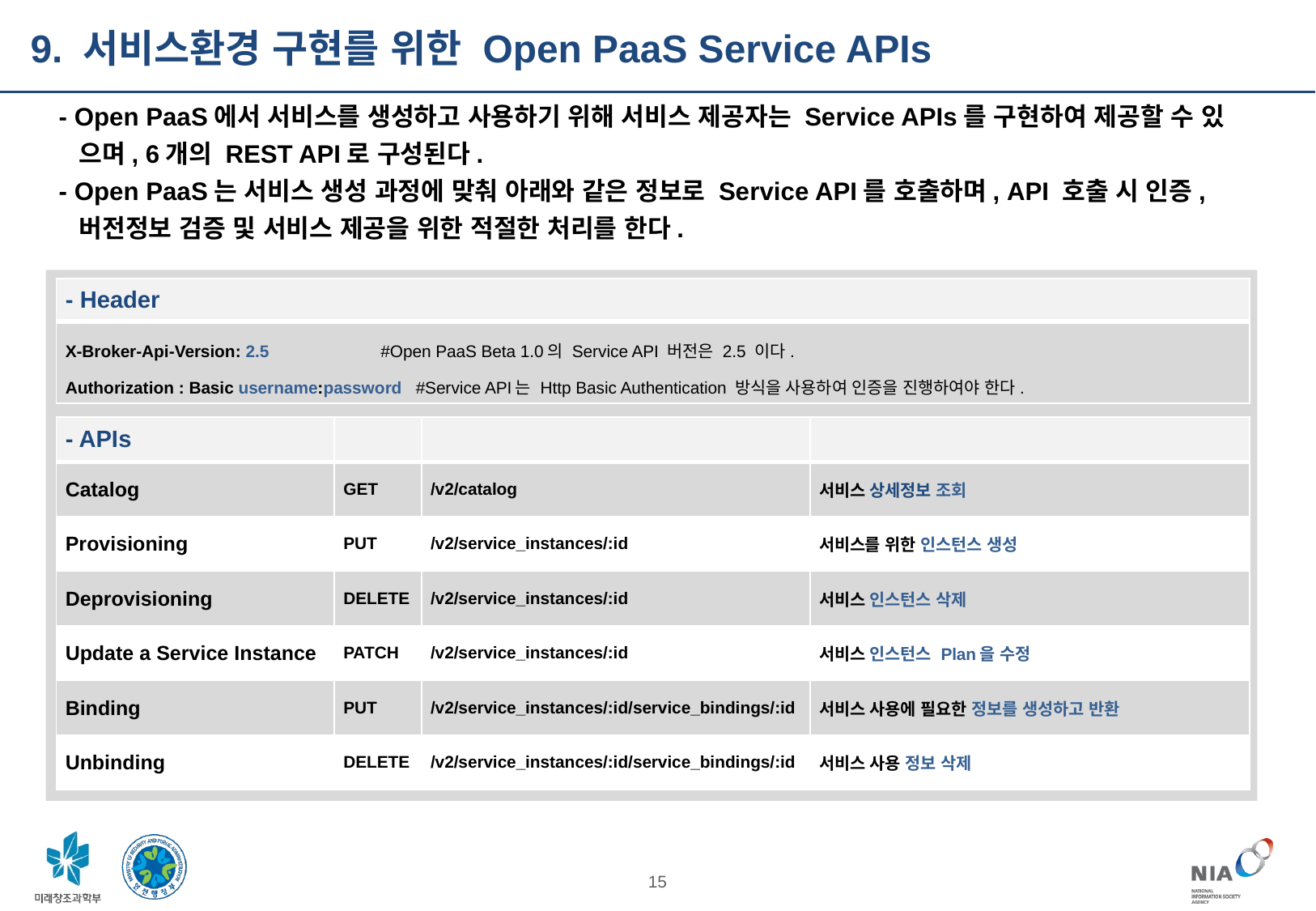

9. 서비스환경 구현를 위한 Open PaaS Service APIs
- Open PaaS에서 서비스를 생성하고 사용하기 위해 서비스 제공자는 Service APIs를 구현하여 제공할 수 있
  으며, 6개의 REST API로 구성된다.
- Open PaaS는 서비스 생성 과정에 맞춰 아래와 같은 정보로 Service API를 호출하며, API 호출 시 인증,
  버전정보 검증 및 서비스 제공을 위한 적절한 처리를 한다.

| - Header |
| --- |
| X-Broker-Api-Version: 2.5 #Open PaaS Beta 1.0의 Service API 버전은 2.5 이다. Authorization : Basic username:password #Service API는 Http Basic Authentication 방식을 사용하여 인증을 진행하여야 한다. |
| - APIs |  |  |  |
| --- | --- | --- | --- |
| Catalog | GET | /v2/catalog | 서비스 상세정보 조회 |
| Provisioning | PUT | /v2/service\_instances/:id | 서비스를 위한 인스턴스 생성 |
| Deprovisioning | DELETE | /v2/service\_instances/:id | 서비스 인스턴스 삭제 |
| Update a Service Instance | PATCH | /v2/service\_instances/:id | 서비스 인스턴스 Plan을 수정 |
| Binding | PUT | /v2/service\_instances/:id/service\_bindings/:id | 서비스 사용에 필요한 정보를 생성하고 반환 |
| Unbinding | DELETE | /v2/service\_instances/:id/service\_bindings/:id | 서비스 사용 정보 삭제 |